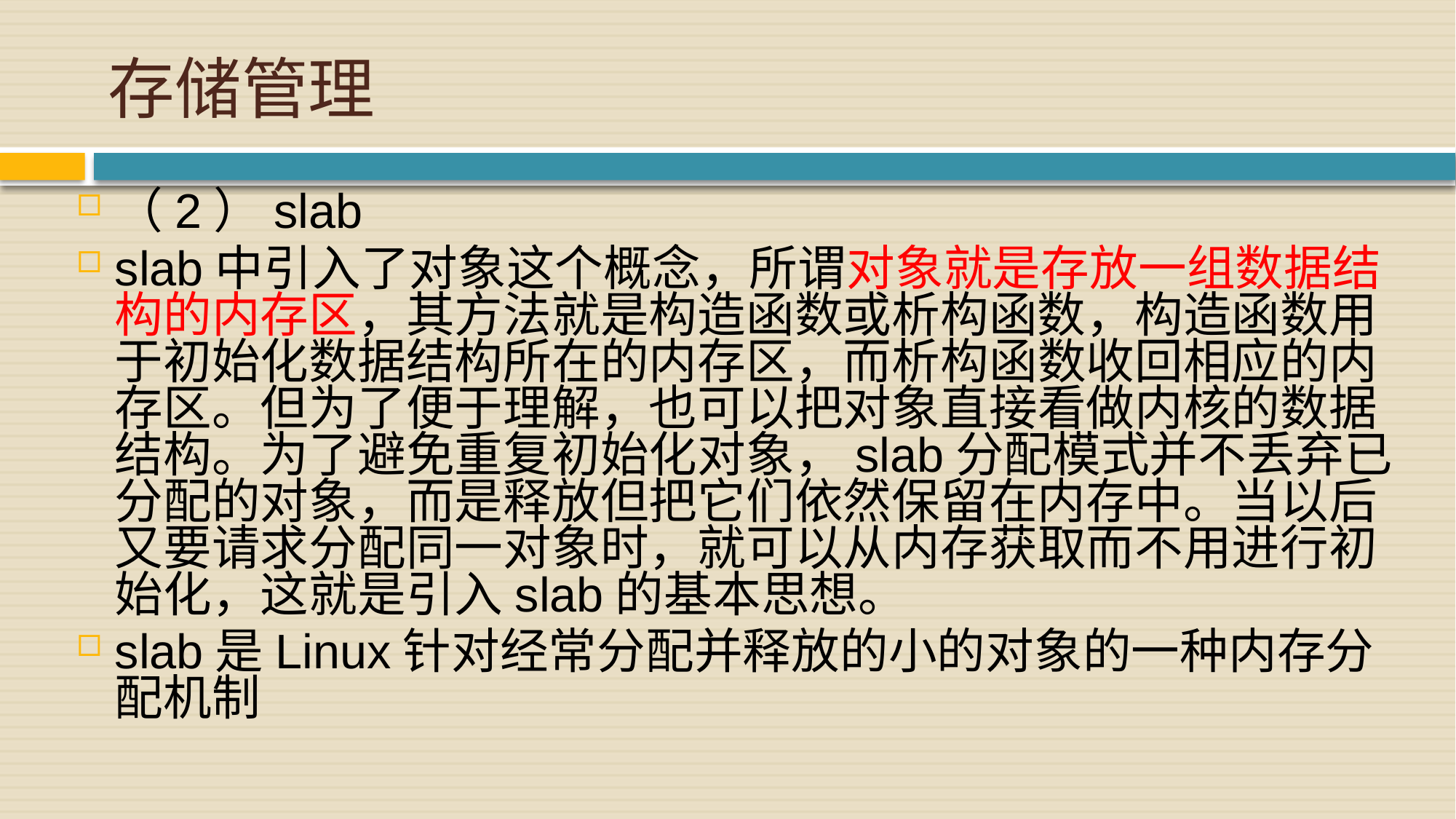

# 存储管理
（2）slab
slab中引入了对象这个概念，所谓对象就是存放一组数据结构的内存区，其方法就是构造函数或析构函数，构造函数用于初始化数据结构所在的内存区，而析构函数收回相应的内存区。但为了便于理解，也可以把对象直接看做内核的数据结构。为了避免重复初始化对象，slab分配模式并不丢弃已分配的对象，而是释放但把它们依然保留在内存中。当以后又要请求分配同一对象时，就可以从内存获取而不用进行初始化，这就是引入slab的基本思想。
slab是Linux针对经常分配并释放的小的对象的一种内存分配机制